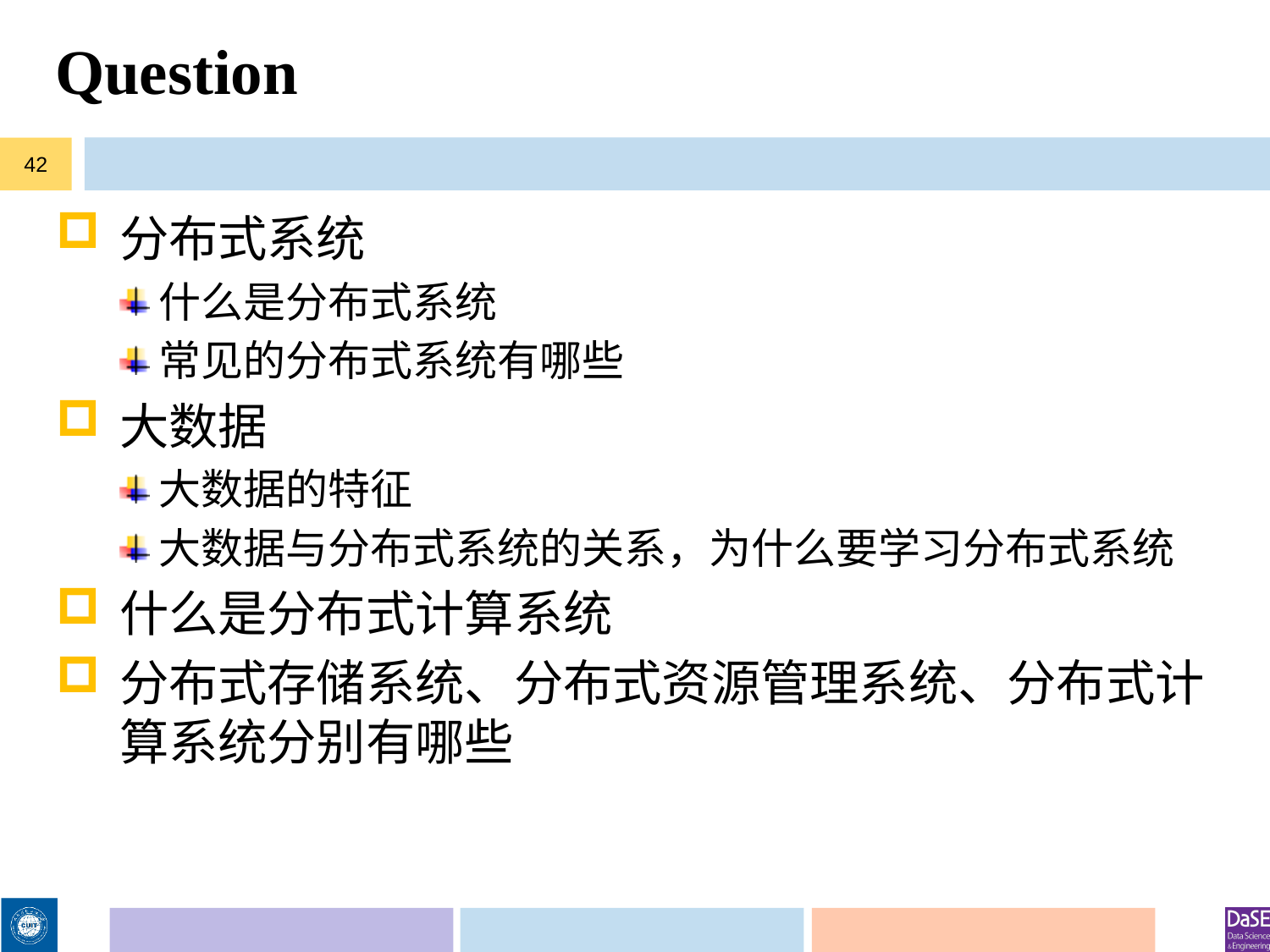

# Question
42
分布式系统
什么是分布式系统
常见的分布式系统有哪些
大数据
大数据的特征
大数据与分布式系统的关系，为什么要学习分布式系统
什么是分布式计算系统
分布式存储系统、分布式资源管理系统、分布式计算系统分别有哪些